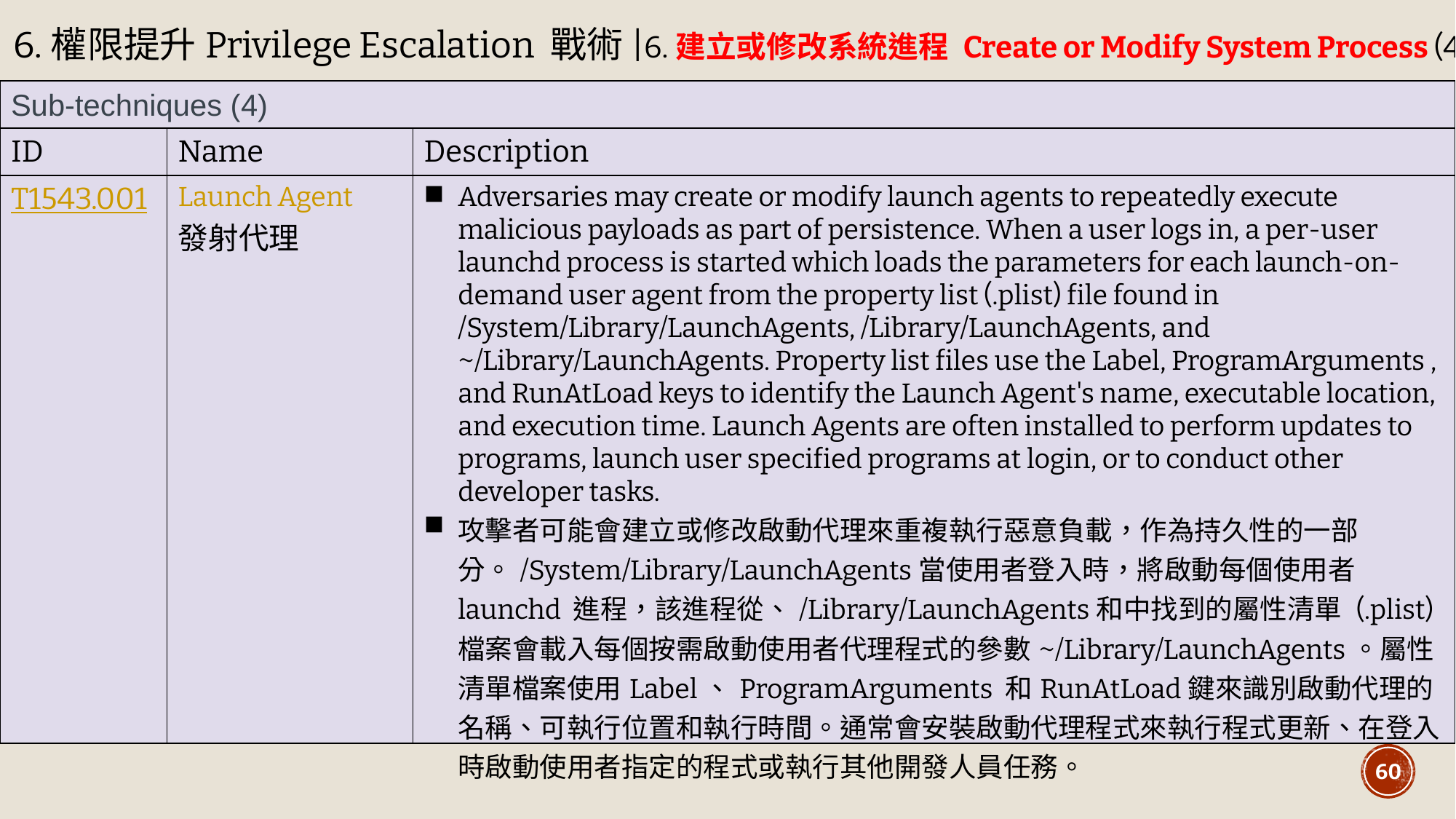

6.權限提升Privilege Escalation 戰術|6.建立或修改系統進程 Create or Modify System Process (4)技術
| Sub-techniques (4) |  |  |
| --- | --- | --- |
| ID | Name | Description |
| T1543.001 | Launch Agent 發射代理 | Adversaries may create or modify launch agents to repeatedly execute malicious payloads as part of persistence. When a user logs in, a per-user launchd process is started which loads the parameters for each launch-on-demand user agent from the property list (.plist) file found in /System/Library/LaunchAgents, /Library/LaunchAgents, and ~/Library/LaunchAgents. Property list files use the Label, ProgramArguments , and RunAtLoad keys to identify the Launch Agent's name, executable location, and execution time. Launch Agents are often installed to perform updates to programs, launch user specified programs at login, or to conduct other developer tasks. 攻擊者可能會建立或修改啟動代理來重複執行惡意負載，作為持久性的一部分。/System/Library/LaunchAgents當使用者登入時，將啟動每個使用者 launchd 進程，該進程從、/Library/LaunchAgents和中找到的屬性清單 (.plist) 檔案會載入每個按需啟動使用者代理程式的參數~/Library/LaunchAgents。屬性清單檔案使用Label、ProgramArguments 和RunAtLoad鍵來識別啟動代理的名稱、可執行位置和執行時間。通常會安裝啟動代理程式來執行程式更新、在登入時啟動使用者指定的程式或執行其他開發人員任務。 |

60